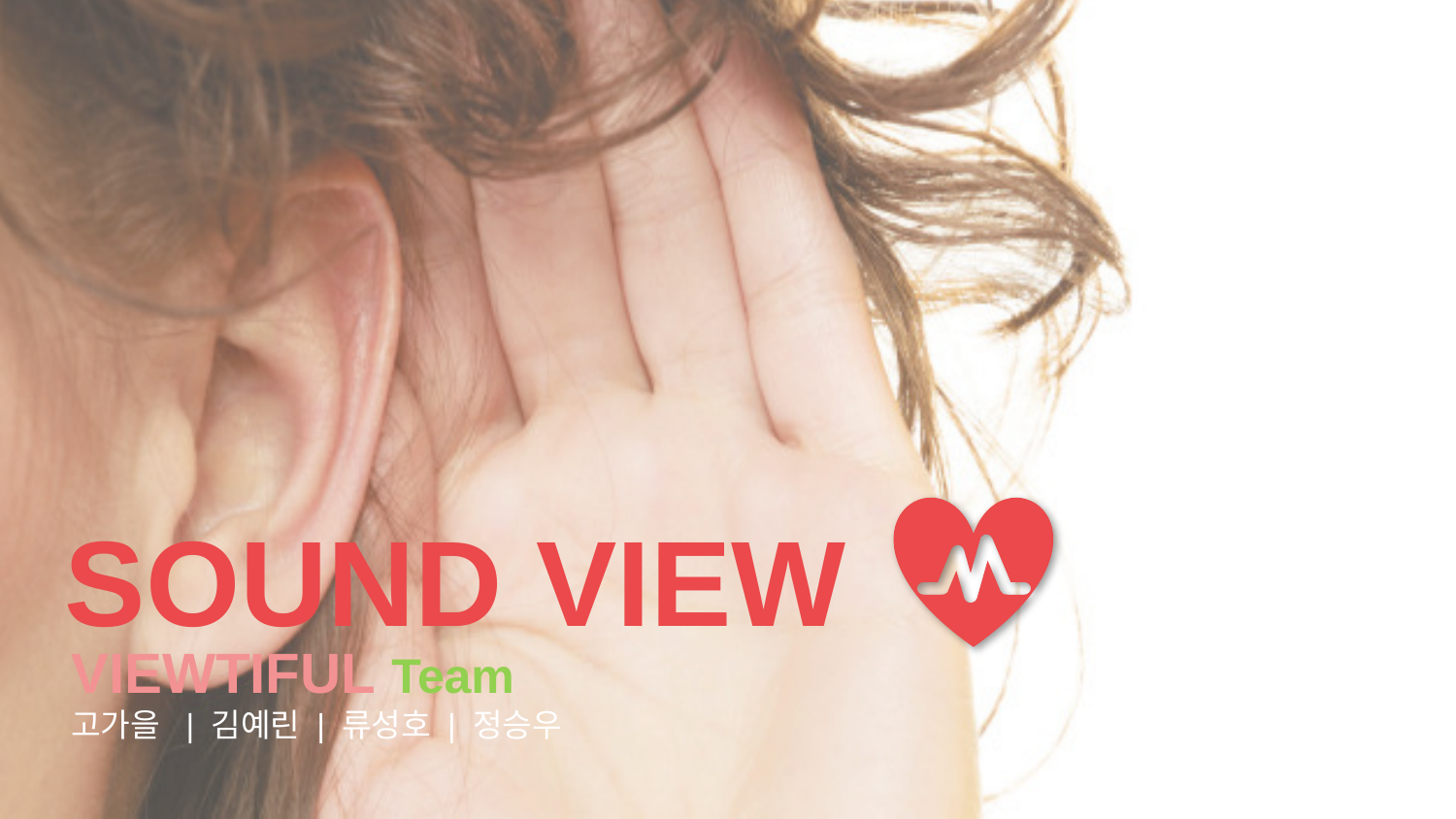

SOUND VIEW

VIEWTIFUL Team
고가을  | 김예린 | 류성호 | 정승우